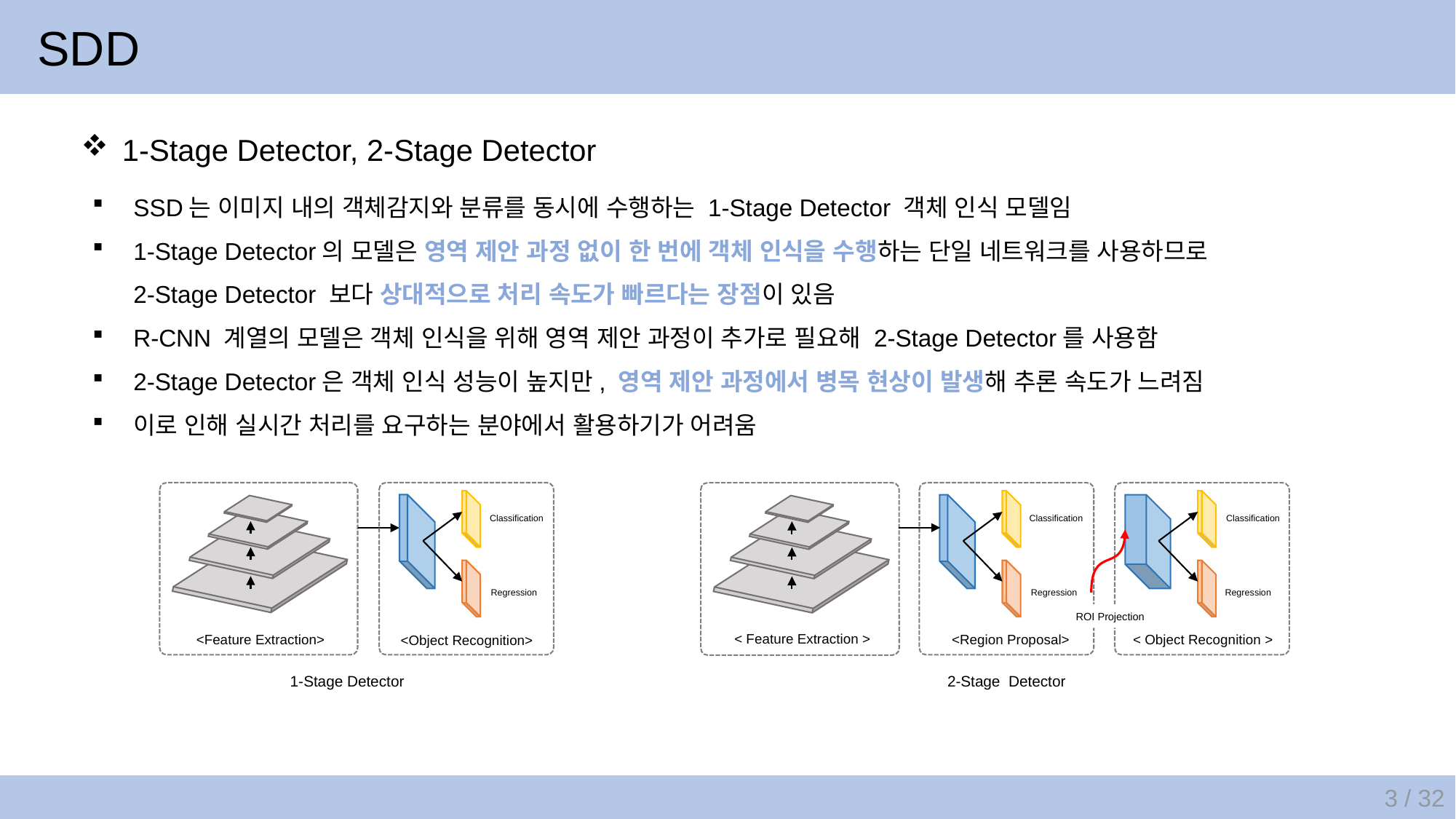

SDD
1-Stage Detector, 2-Stage Detector
SSD는 이미지 내의 객체감지와 분류를 동시에 수행하는 1-Stage Detector 객체 인식 모델임
1-Stage Detector의 모델은 영역 제안 과정 없이 한 번에 객체 인식을 수행하는 단일 네트워크를 사용하므로
2-Stage Detector 보다 상대적으로 처리 속도가 빠르다는 장점이 있음
R-CNN 계열의 모델은 객체 인식을 위해 영역 제안 과정이 추가로 필요해 2-Stage Detector를 사용함
2-Stage Detector은 객체 인식 성능이 높지만, 영역 제안 과정에서 병목 현상이 발생해 추론 속도가 느려짐
이로 인해 실시간 처리를 요구하는 분야에서 활용하기가 어려움

<Feature Extraction>

Classification

Regression
<Object Recognition>

Classification

Regression
<Region Proposal>
< Object Recognition >

Classification

Regression
ROI Projection

< Feature Extraction >
1-Stage Detector
2-Stage  Detector
3 / 32